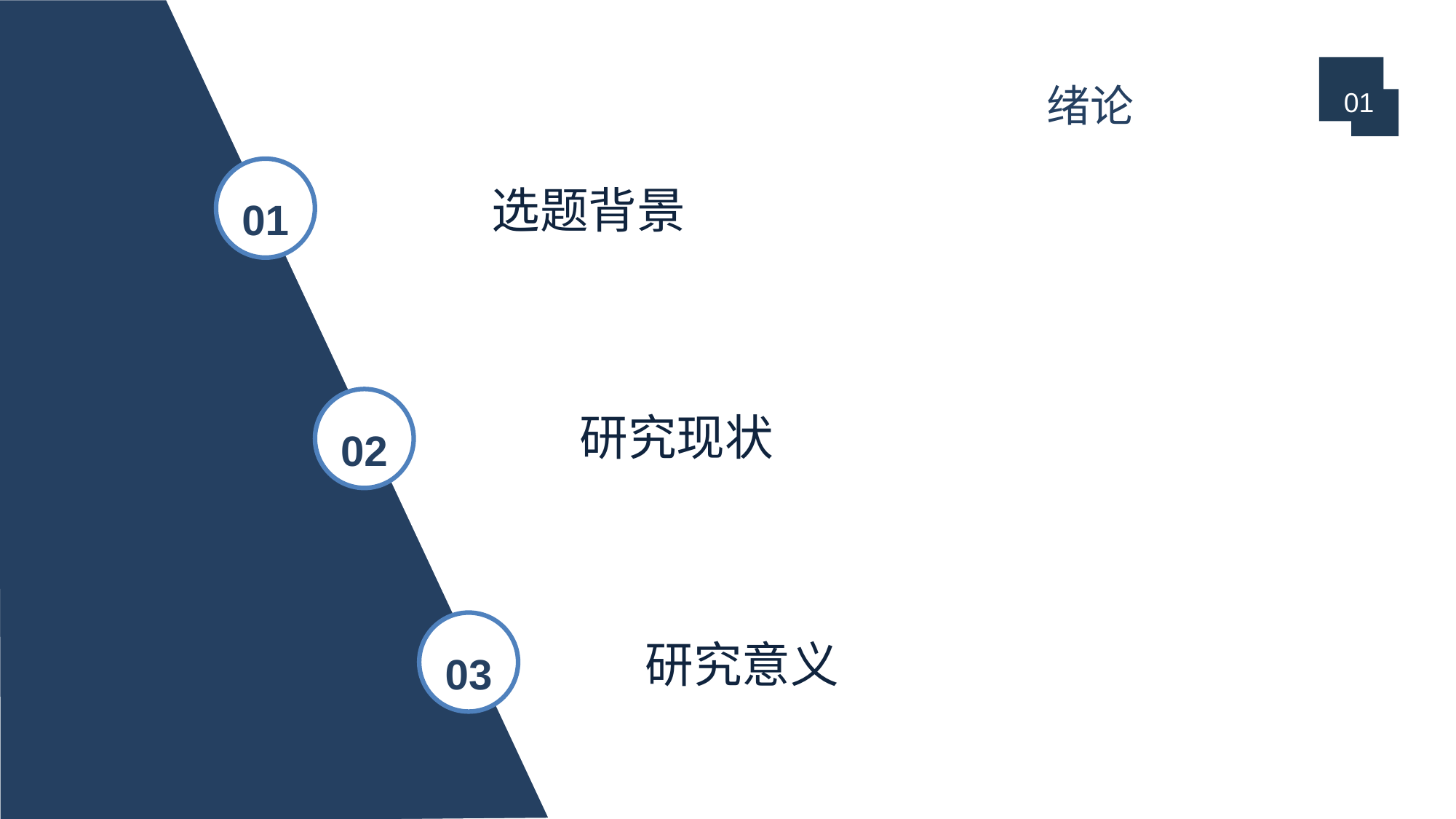

# 绪论
01
选题背景

       研究现状

             研究意义

01

02

03